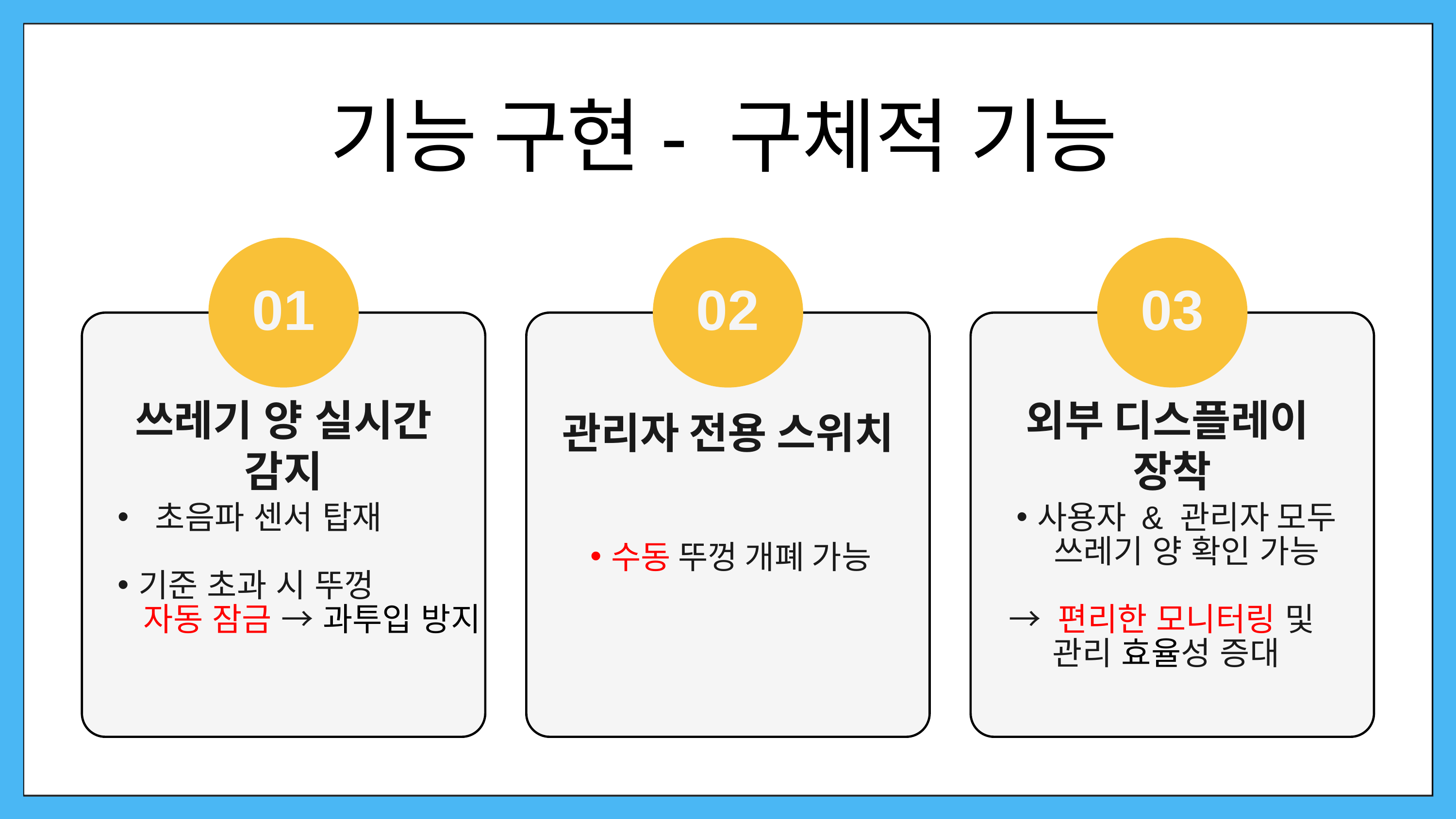

기능 구현- 구체적 기능

01
02
03

쓰레기 양 실시간 감지
외부 디스플레이
장착
관리자 전용 스위치

 초음파 센서 탑재

기준 초과 시 뚜껑
  자동 잠금 → 과투입 방지
사용자 & 관리자 모두 쓰레기 양 확인 가능

 → 편리한 모니터링 및   관리 효율성 증대
수동 뚜껑 개폐 가능